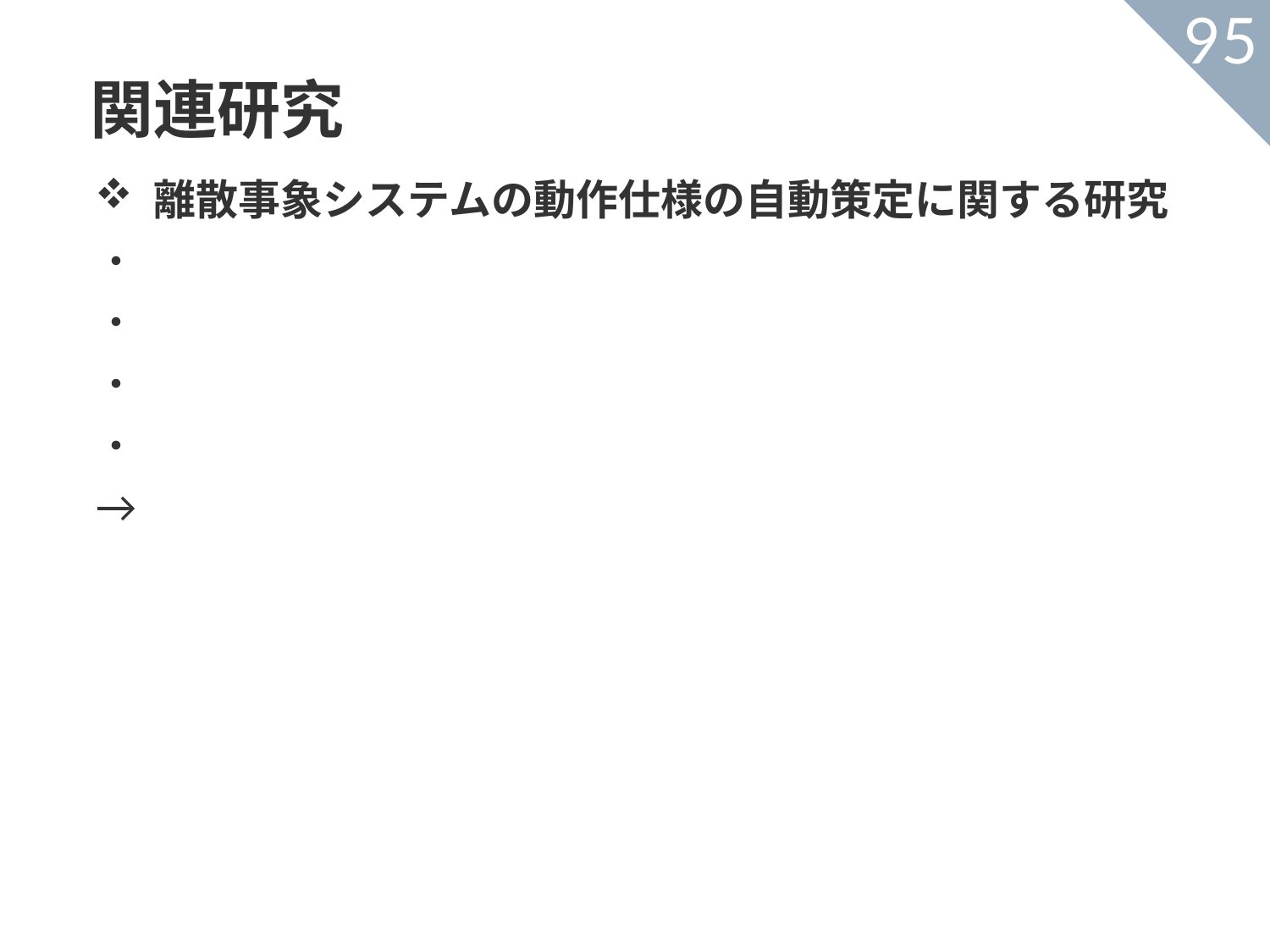

関連研究
95

離散事象システムの動作仕様の自動策定に関する研究
・
・
・
・
→